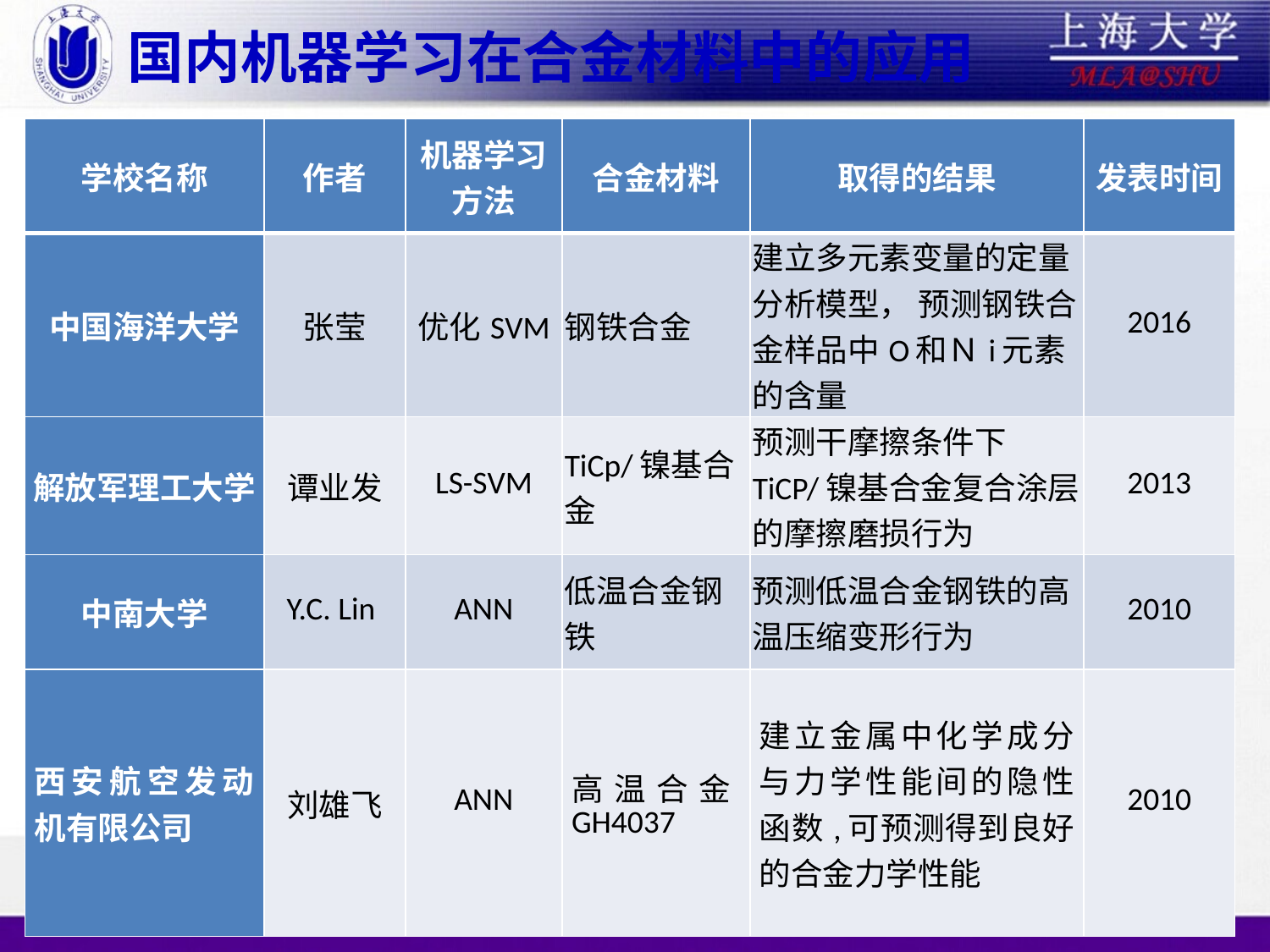

# 国内机器学习在合金材料中的应用

| 学校名称 | 作者 | 机器学习方法 | 合金材料 | 取得的结果 | 发表时间 |
| --- | --- | --- | --- | --- | --- |
| 中国海洋大学 | 张莹 | 优化SVM | 钢铁合金 | 建立多元素变量的定量分析模型， 预测钢铁合金样品中O和Ｎi元素的含量 | 2016 |
| 解放军理工大学 | 谭业发 | LS-SVM | TiCp/镍基合金 | 预测干摩擦条件下TiCP/镍基合金复合涂层的摩擦磨损行为 | 2013 |
| 中南大学 | Y.C. Lin | ANN | 低温合金钢铁 | 预测低温合金钢铁的高温压缩变形行为 | 2010 |
| 西安航空发动机有限公司 | 刘雄飞 | ANN | 高温合金GH4037 | 建立金属中化学成分与力学性能间的隐性函数,可预测得到良好的合金力学性能 | 2010 |